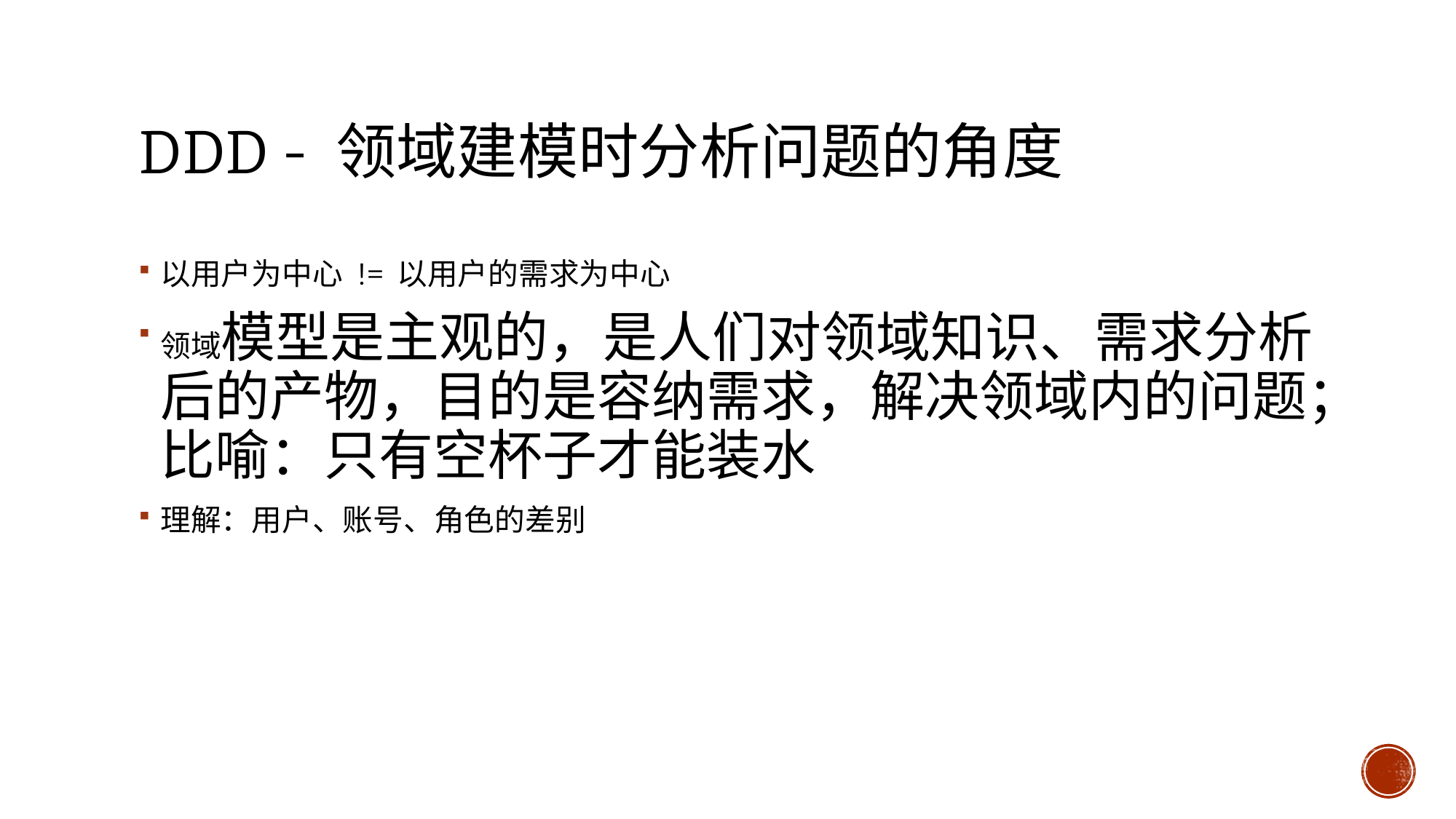

# DDD - 领域建模时分析问题的角度
以用户为中心 != 以用户的需求为中心
领域模型是主观的，是人们对领域知识、需求分析后的产物，目的是容纳需求，解决领域内的问题；比喻：只有空杯子才能装水
理解：用户、账号、角色的差别